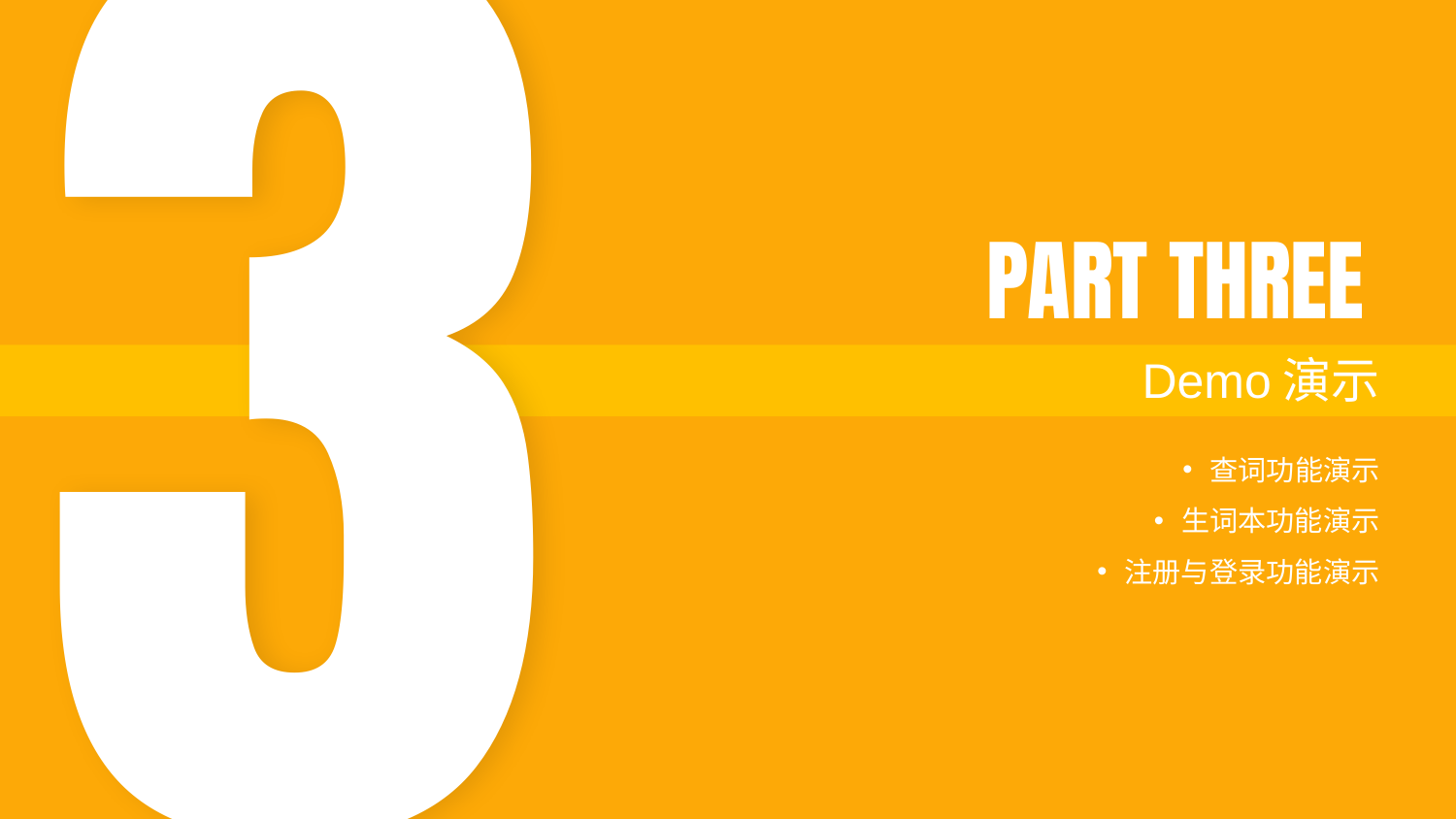

3
PART THREE
Demo演示

查词功能演示
生词本功能演示
注册与登录功能演示